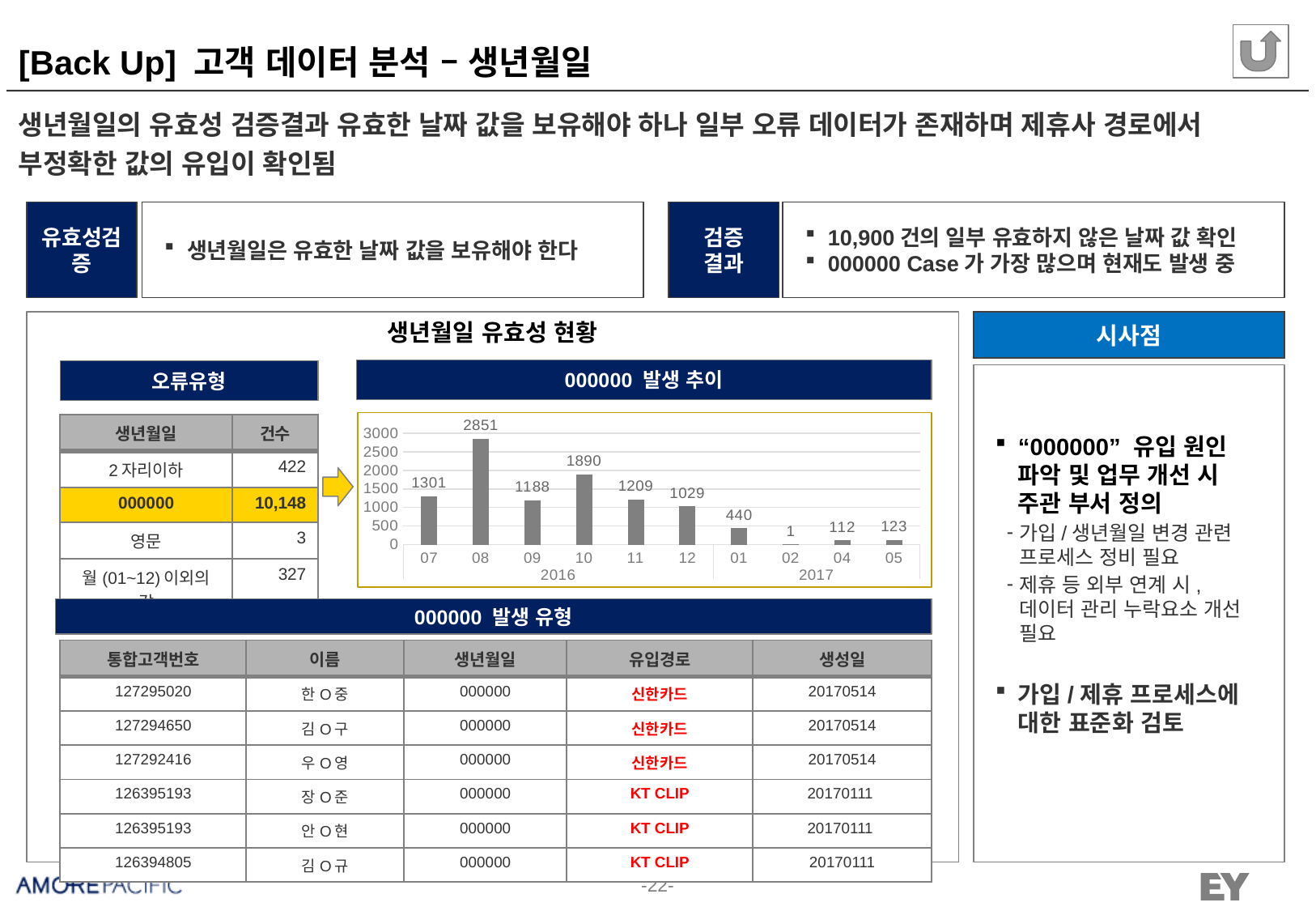

# [Back Up] 고객 데이터 분석 – 생년월일

생년월일의 유효성 검증결과 유효한 날짜 값을 보유해야 하나 일부 오류 데이터가 존재하며 제휴사 경로에서 부정확한 값의 유입이 확인됨
유효성검증
생년월일은 유효한 날짜 값을 보유해야 한다
검증
결과
10,900건의 일부 유효하지 않은 날짜 값 확인
000000 Case가 가장 많으며 현재도 발생 중
생년월일 유효성 현황
시사점
000000 발생 추이
오류유형

“000000” 유입 원인 파악 및 업무 개선 시 주관 부서 정의
가입/생년월일 변경 관련 프로세스 정비 필요
제휴 등 외부 연계 시, 데이터 관리 누락요소 개선 필요

가입/제휴 프로세스에 대한 표준화 검토

| 생년월일 | 건수 |
| --- | --- |
| 2자리이하 | 422 |
| 000000 | 10,148 |
| 영문 | 3 |
| 월(01~12)이외의 값 | 327 |

### Chart

| Category | Total |
|---|---|
| 07 | 1301.0 |
| 08 | 2851.0 |
| 09 | 1188.0 |
| 10 | 1890.0 |
| 11 | 1209.0 |
| 12 | 1029.0 |
| 01 | 440.0 |
| 02 | 1.0 |
| 04 | 112.0 |
| 05 | 123.0 |
000000 발생 유형
| 통합고객번호 | 이름 | 생년월일 | 유입경로 | 생성일 |
| --- | --- | --- | --- | --- |
| 127295020 | 한O중 | 000000 | 신한카드 | 20170514 |
| 127294650 | 김O구 | 000000 | 신한카드 | 20170514 |
| 127292416 | 우O영 | 000000 | 신한카드 | 20170514 |
| 126395193 | 장O준 | 000000 | KT CLIP | 20170111 |
| 126395193 | 안O현 | 000000 | KT CLIP | 20170111 |
| 126394805 | 김O규 | 000000 | KT CLIP | 20170111 |